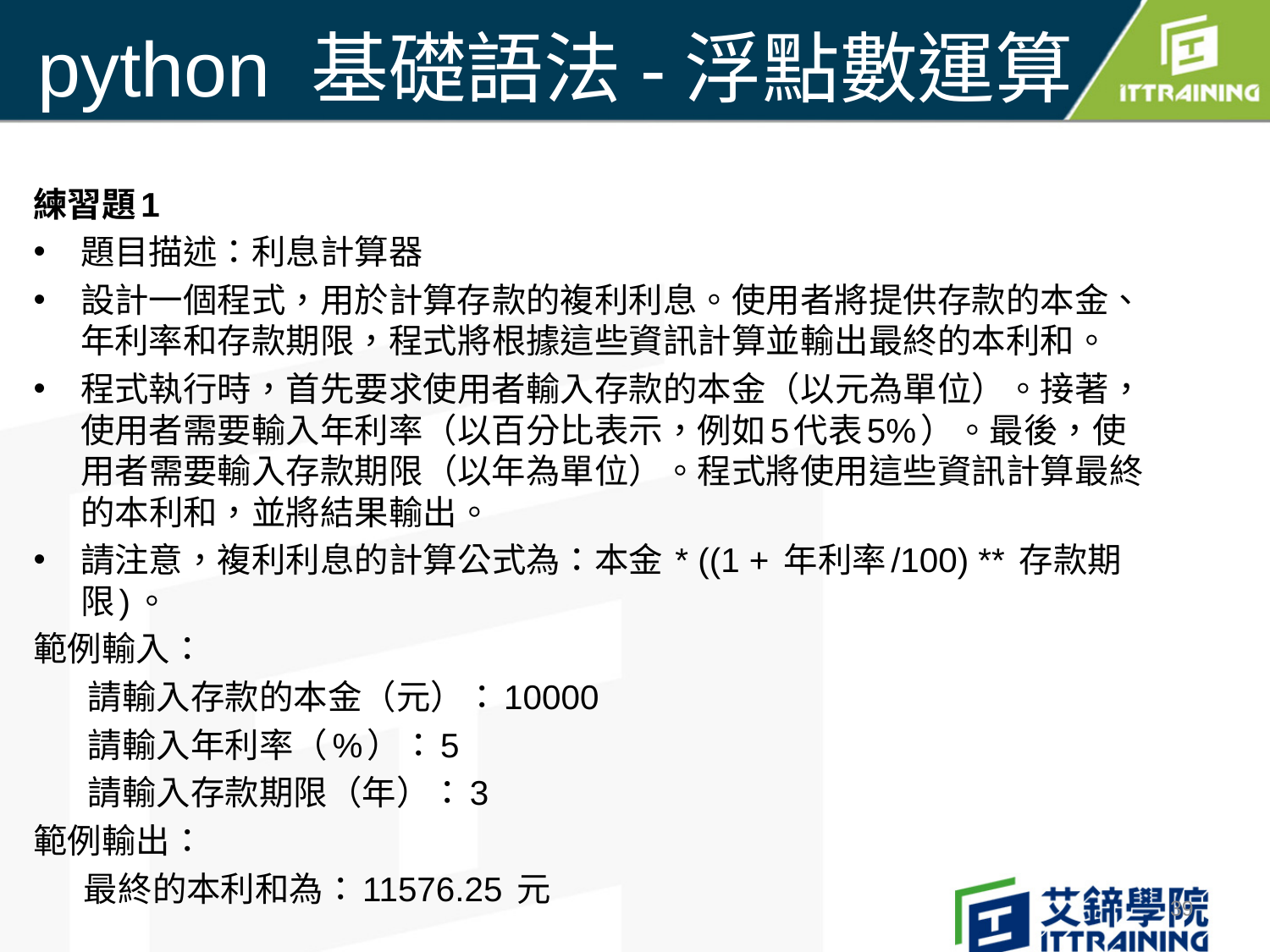

# python 基礎語法-浮點數運算
練習題1
題目描述：利息計算器
設計一個程式，用於計算存款的複利利息。使用者將提供存款的本金、年利率和存款期限，程式將根據這些資訊計算並輸出最終的本利和。
程式執行時，首先要求使用者輸入存款的本金（以元為單位）。接著，使用者需要輸入年利率（以百分比表示，例如5代表5%）。最後，使用者需要輸入存款期限（以年為單位）。程式將使用這些資訊計算最終的本利和，並將結果輸出。
請注意，複利利息的計算公式為：本金 * ((1 + 年利率/100) ** 存款期限)。
範例輸入：
請輸入存款的本金（元）：10000
請輸入年利率（%）：5
請輸入存款期限（年）：3
範例輸出：
      最終的本利和為：11576.25 元
39